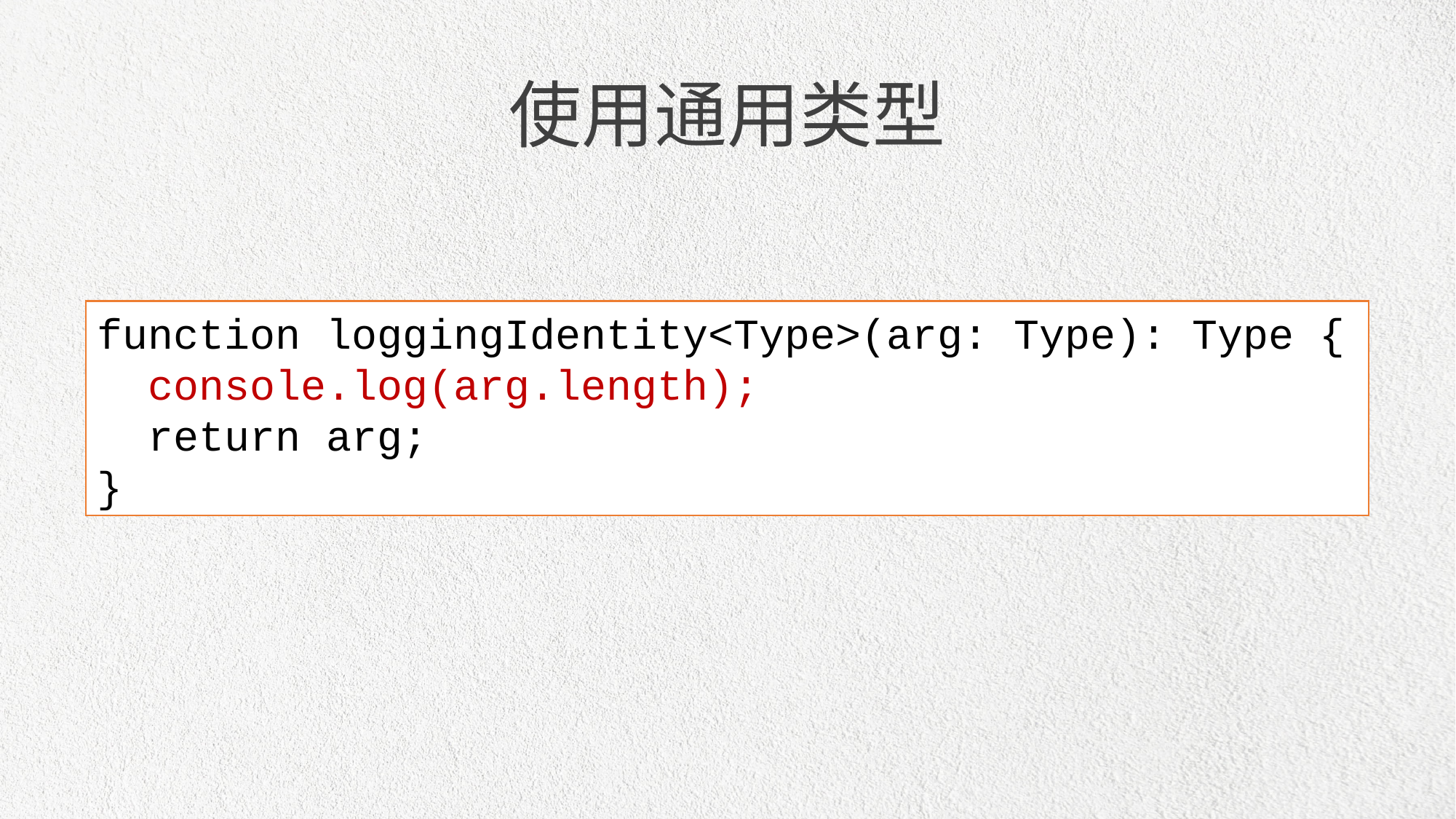

使用通用类型
function loggingIdentity<Type>(arg: Type): Type {
  console.log(arg.length);
  return arg;
}